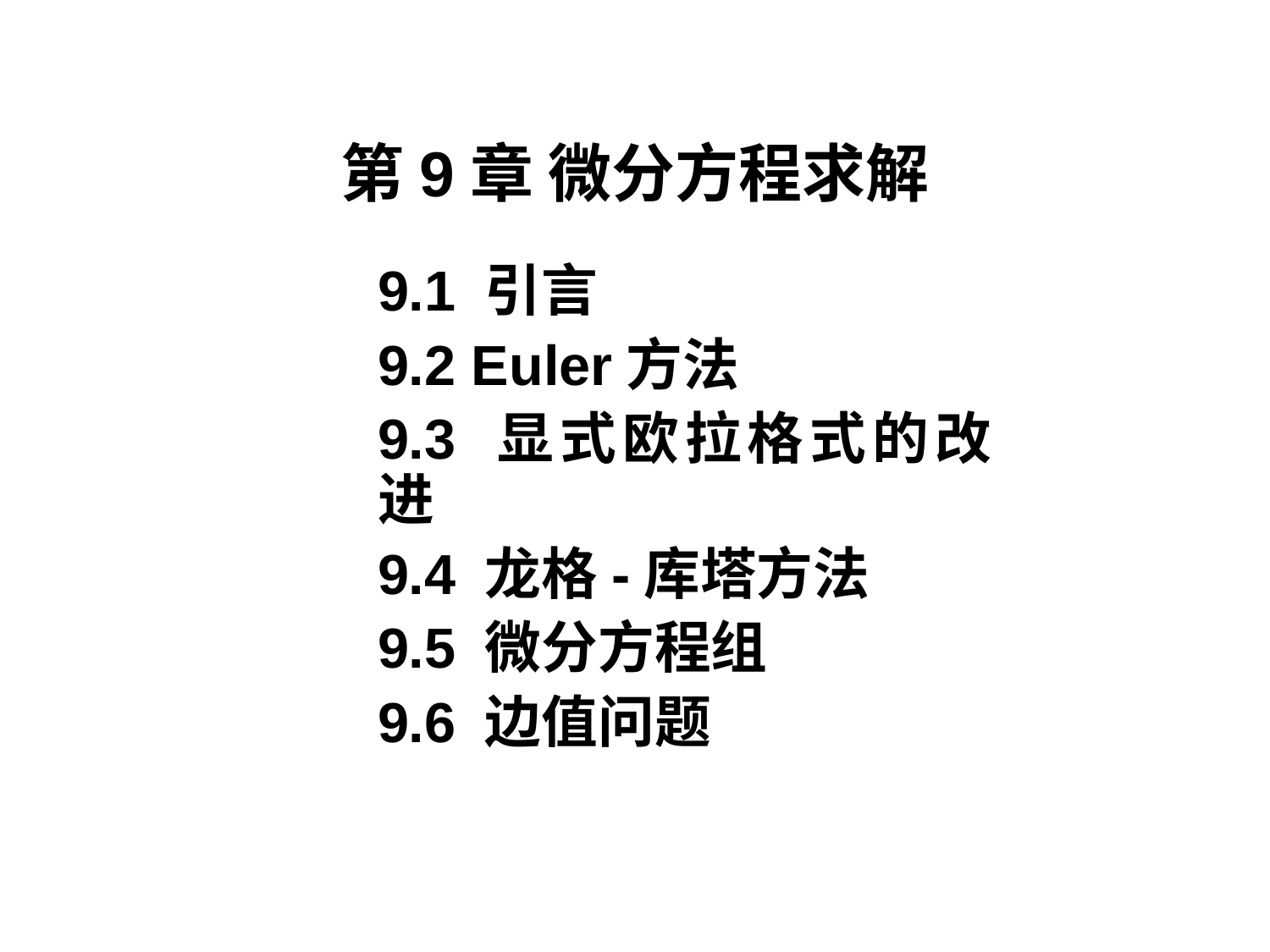

第9章 微分方程求解
9.1 引言
9.2 Euler方法
9.3 显式欧拉格式的改进
9.4 龙格-库塔方法
9.5 微分方程组
9.6 边值问题